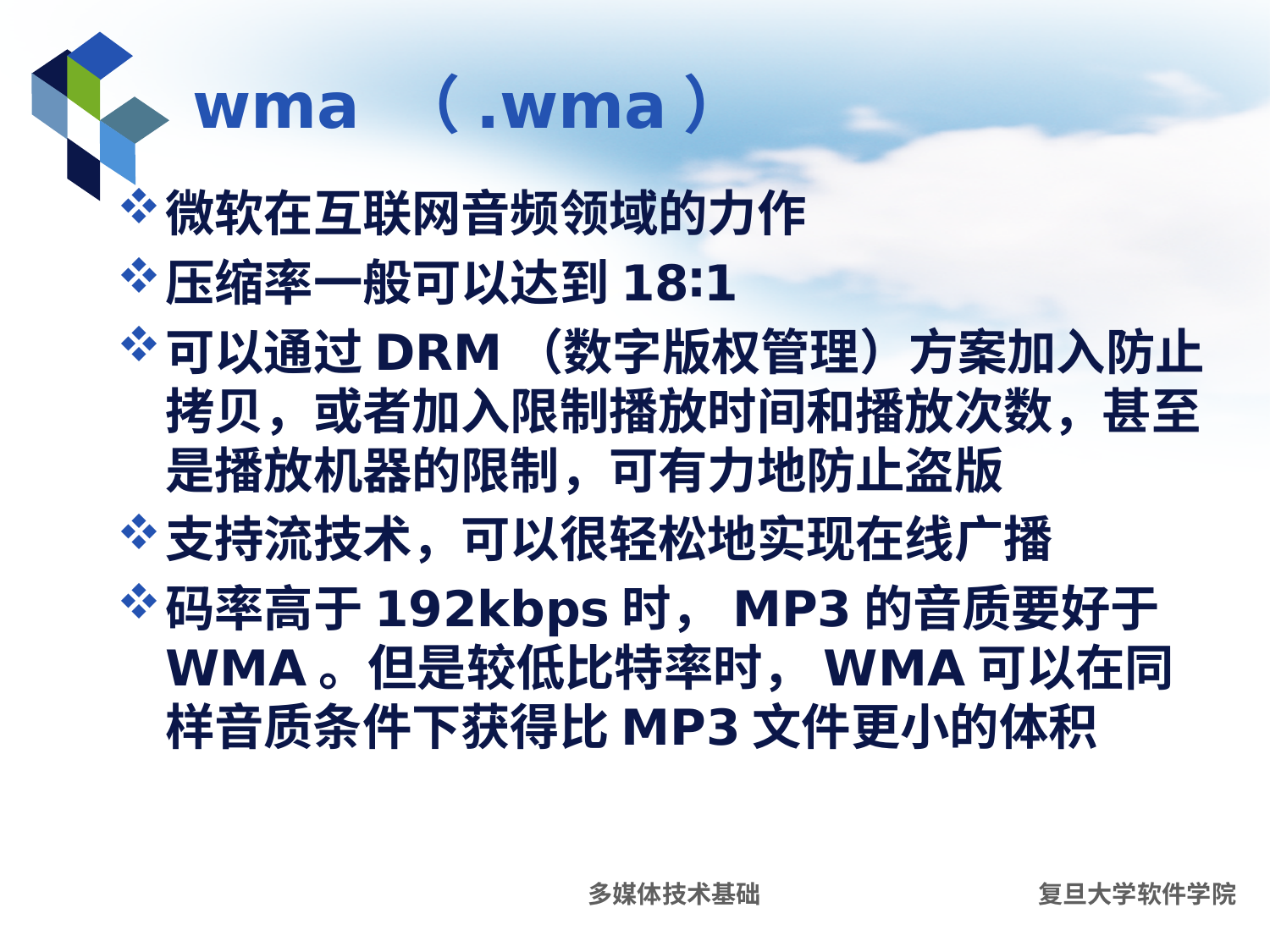

# wma （.wma）
微软在互联网音频领域的力作
压缩率一般可以达到18∶1
可以通过DRM（数字版权管理）方案加入防止拷贝，或者加入限制播放时间和播放次数，甚至是播放机器的限制，可有力地防止盗版
支持流技术，可以很轻松地实现在线广播
码率高于192kbps时，MP3的音质要好于WMA。但是较低比特率时，WMA可以在同样音质条件下获得比MP3文件更小的体积
多媒体技术基础